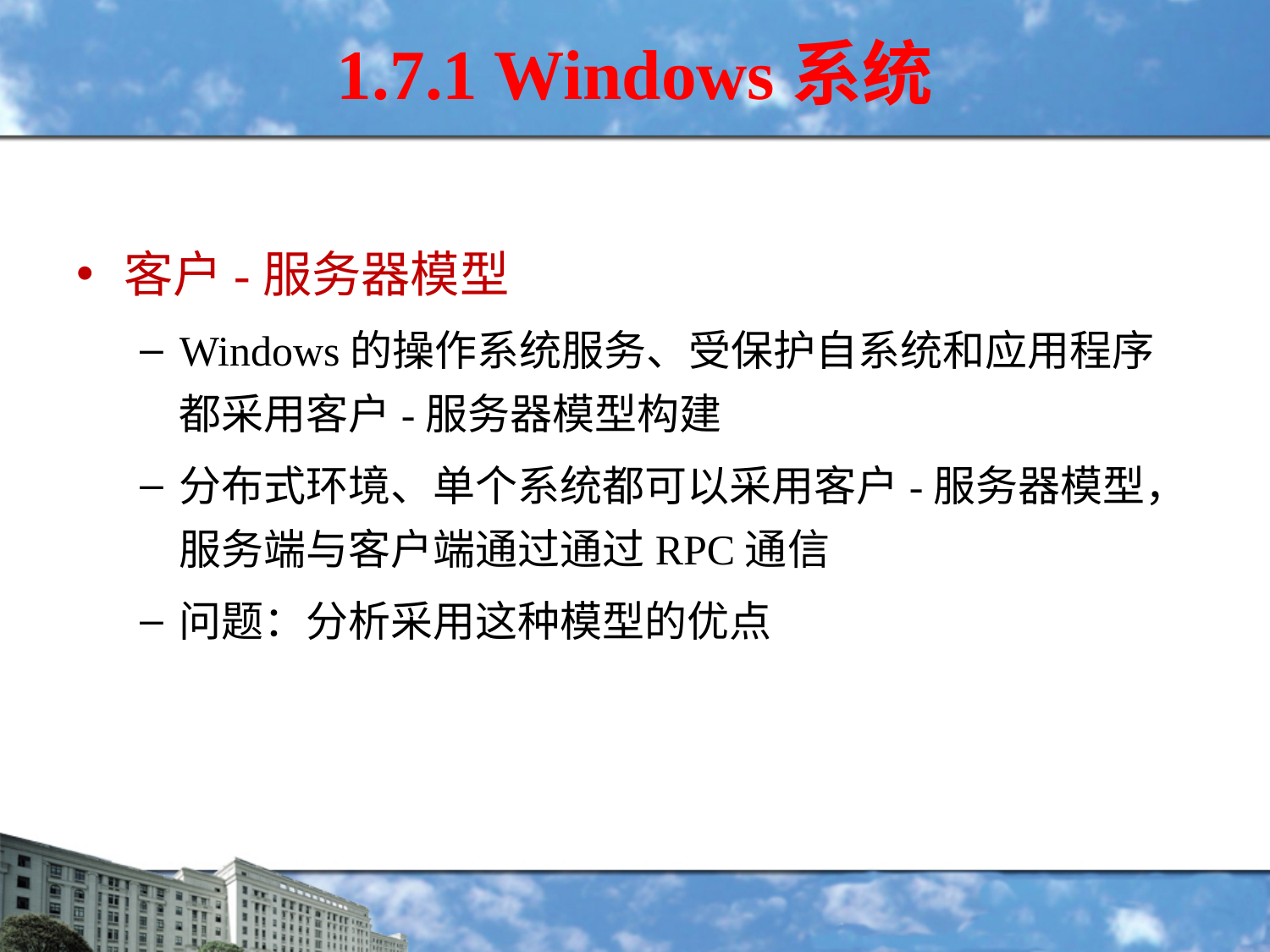

# 1.7.1 Windows系统
客户-服务器模型
Windows的操作系统服务、受保护自系统和应用程序都采用客户-服务器模型构建
分布式环境、单个系统都可以采用客户-服务器模型，服务端与客户端通过通过RPC通信
问题：分析采用这种模型的优点